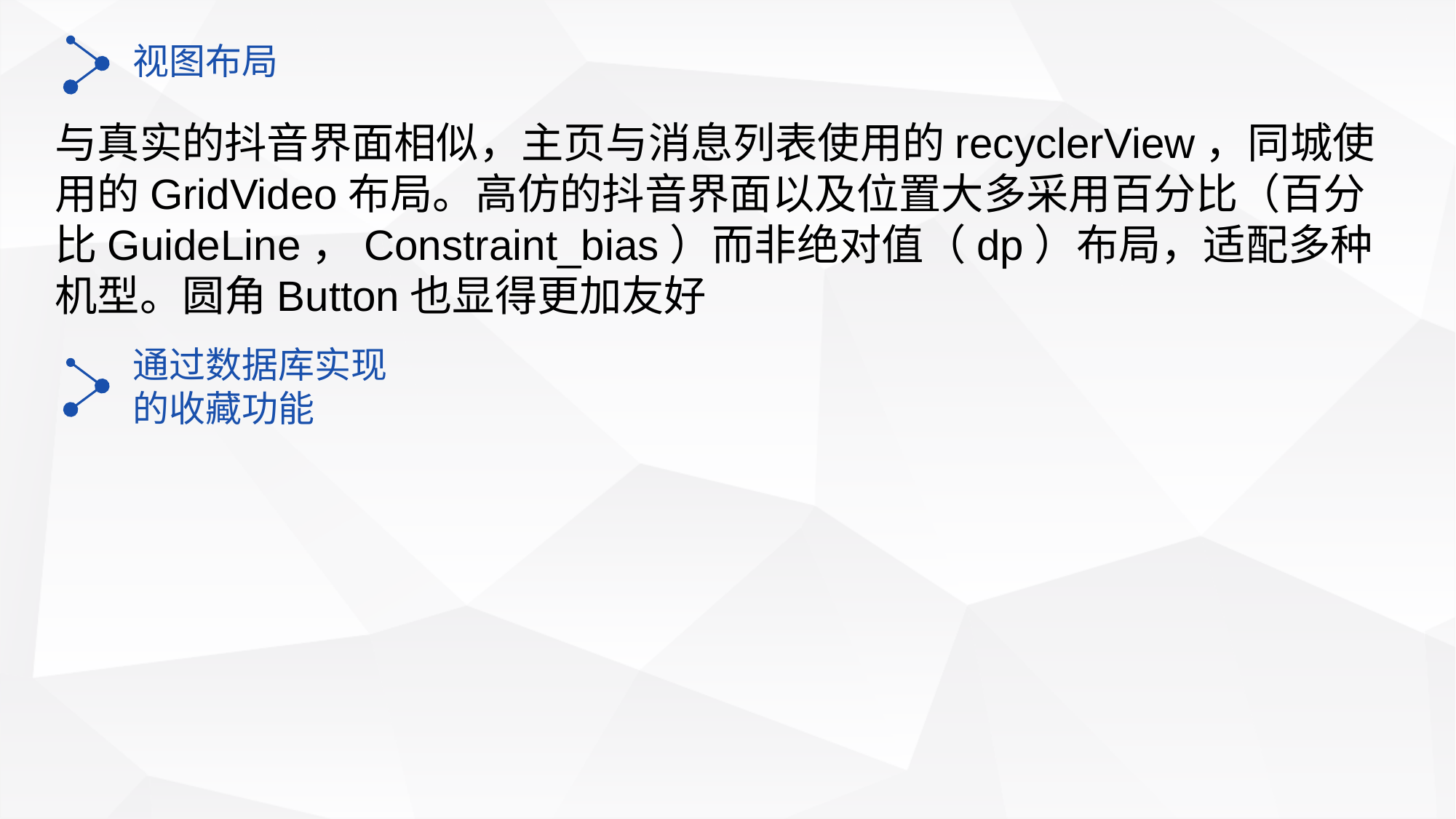

视图布局

与真实的抖音界面相似，主页与消息列表使用的recyclerView，同城使用的GridVideo布局。高仿的抖音界面以及位置大多采用百分比（百分比GuideLine，Constraint_bias）而非绝对值（dp）布局，适配多种机型。圆角Button也显得更加友好
通过数据库实现的收藏功能